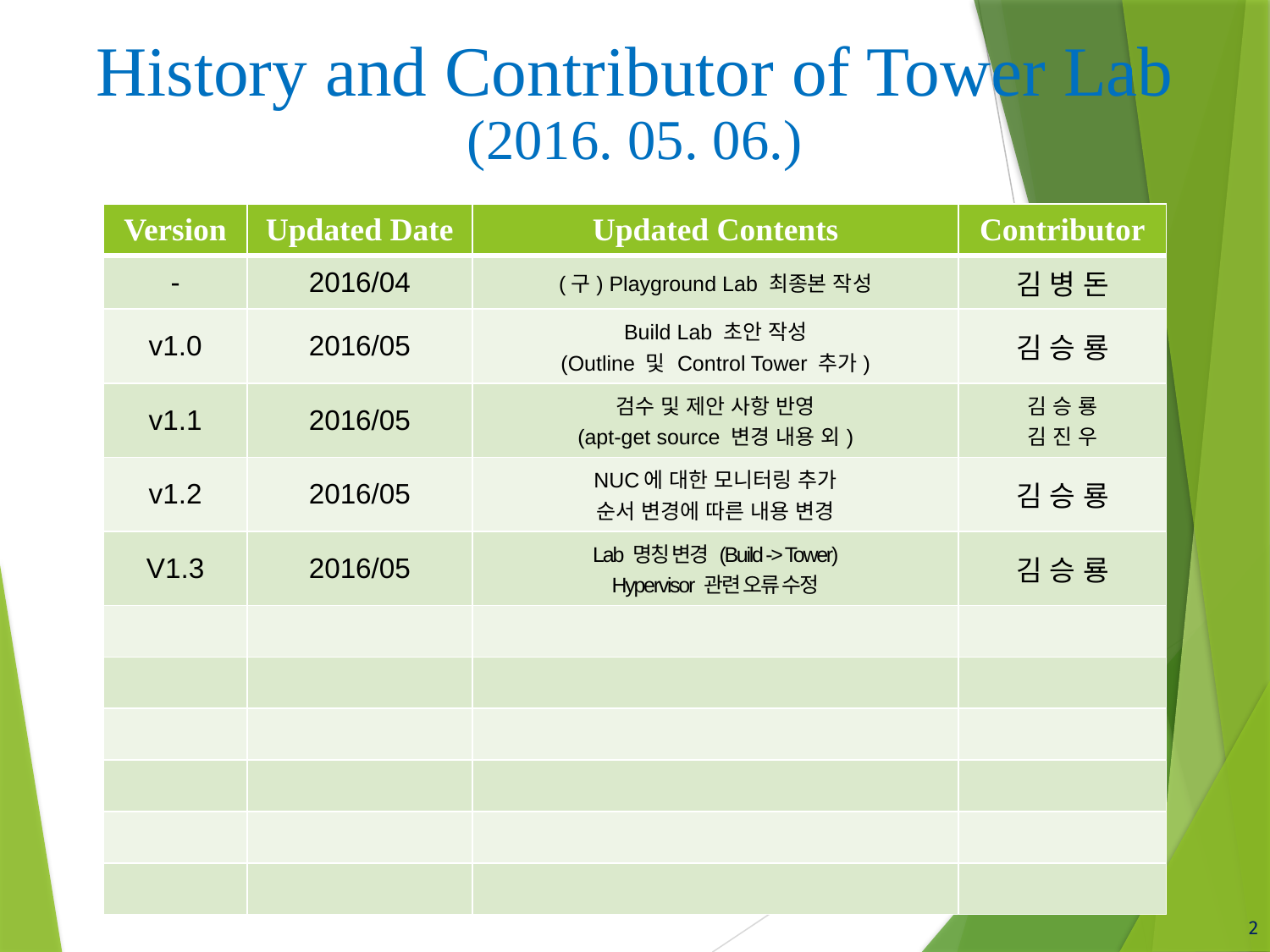

History and Contributor of Tower Lab
(2016. 05. 06.)
| Version | Updated Date | Updated Contents | Contributor |
| --- | --- | --- | --- |
| - | 2016/04 | (구) Playground Lab 최종본 작성 | 김 병 돈 |
| v1.0 | 2016/05 | Build Lab 초안 작성 (Outline 및 Control Tower 추가) | 김 승 룡 |
| v1.1 | 2016/05 | 검수 및 제안 사항 반영 (apt-get source 변경 내용 외) | 김 승 룡 김 진 우 |
| v1.2 | 2016/05 | NUC에 대한 모니터링 추가 순서 변경에 따른 내용 변경 | 김 승 룡 |
| V1.3 | 2016/05 | Lab 명칭 변경 (Build -> Tower) Hypervisor 관련 오류 수정 | 김 승 룡 |
|  |  |  |  |
|  |  |  |  |
|  |  |  |  |
|  |  |  |  |
|  |  |  |  |
|  |  |  |  |
2